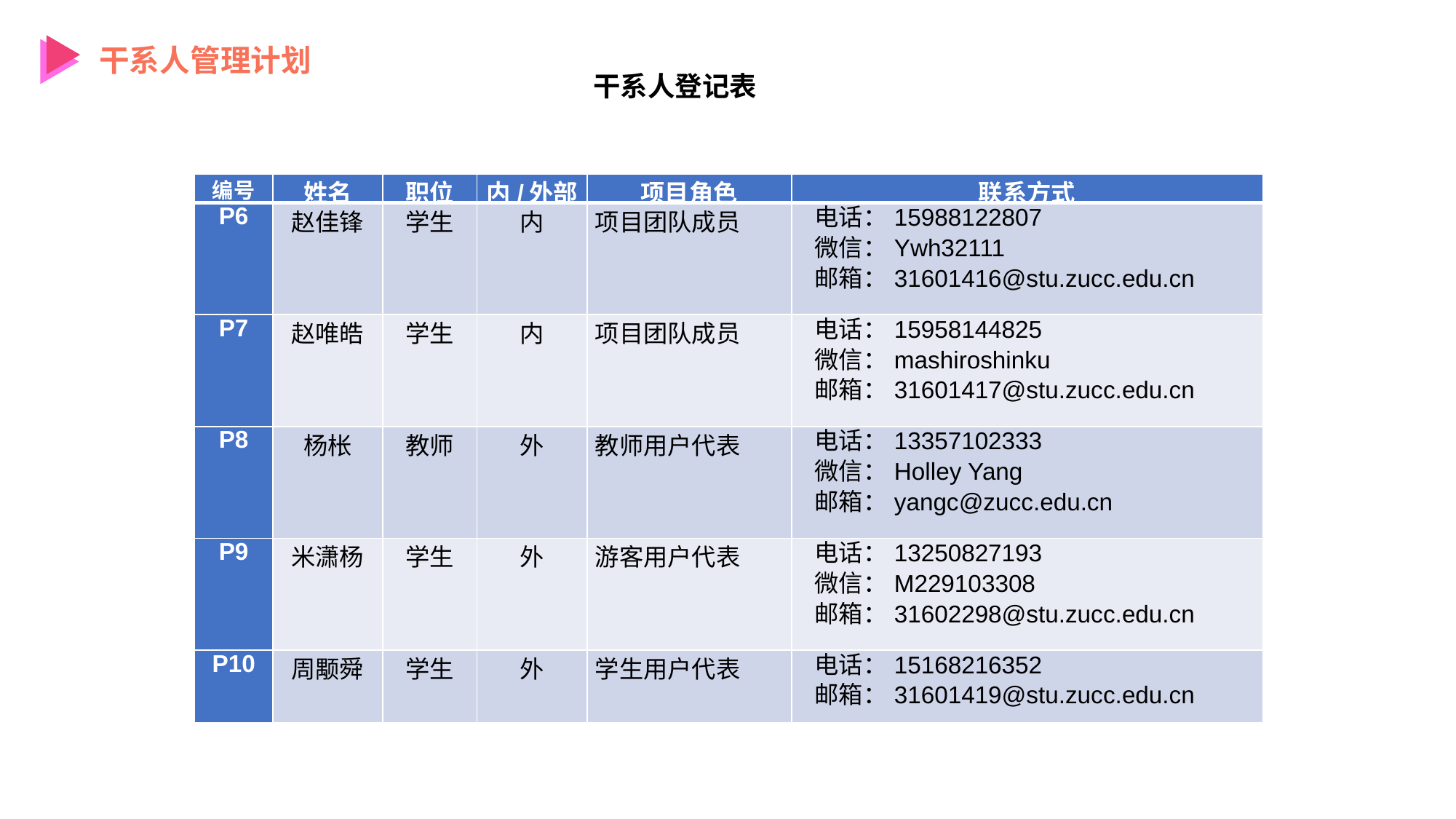

干系人管理计划
干系人登记表

| 编号 | 姓名 | 职位 | 内/外部 | 项目角色 | 联系方式 |
| --- | --- | --- | --- | --- | --- |
| P6 | 赵佳锋 | 学生 | 内 | 项目团队成员 | 电话：15988122807 微信：Ywh32111 邮箱：31601416@stu.zucc.edu.cn |
| P7 | 赵唯皓 | 学生 | 内 | 项目团队成员 | 电话：15958144825 微信：mashiroshinku 邮箱：31601417@stu.zucc.edu.cn |
| P8 | 杨枨 | 教师 | 外 | 教师用户代表 | 电话：13357102333 微信：Holley Yang 邮箱：yangc@zucc.edu.cn |
| P9 | 米潇杨 | 学生 | 外 | 游客用户代表 | 电话：13250827193 微信：M229103308 邮箱：31602298@stu.zucc.edu.cn |
| P10 | 周颙舜 | 学生 | 外 | 学生用户代表 | 电话：15168216352 邮箱：31601419@stu.zucc.edu.cn |